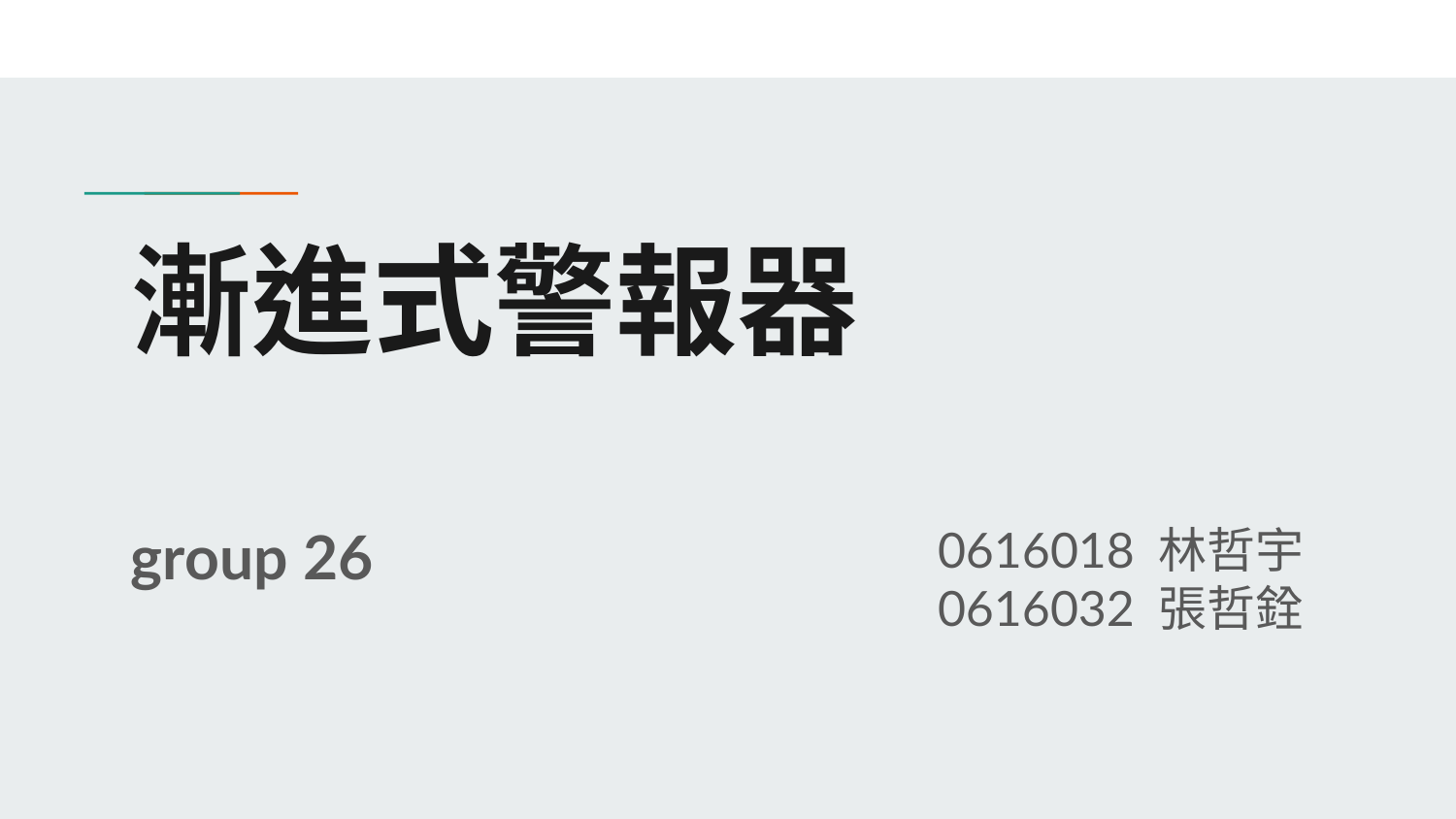

# 漸進式警報器
group 26
0616018 林哲宇
0616032 張哲銓